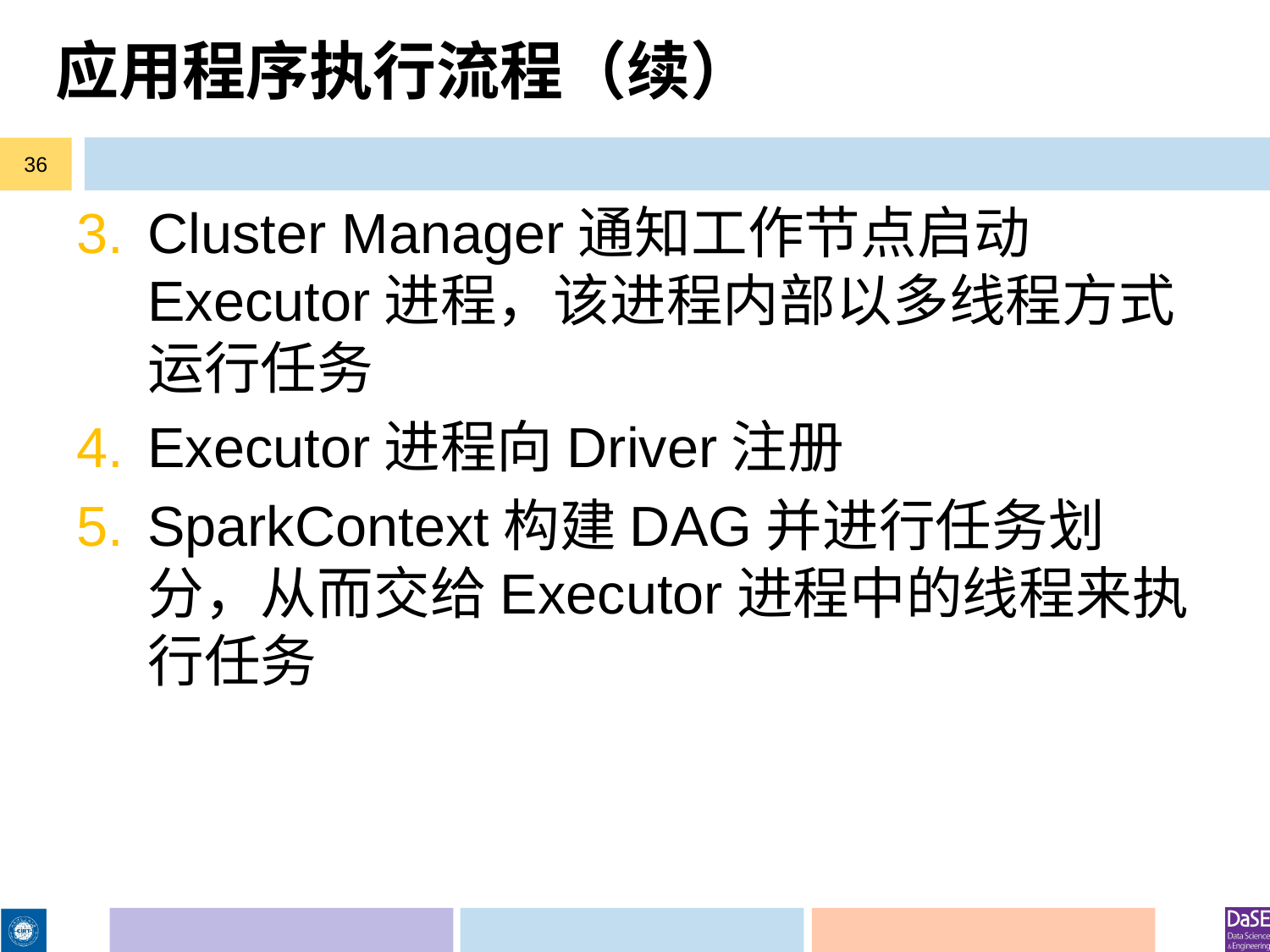

# 应用程序执行流程（续）
36
Cluster Manager通知工作节点启动Executor进程，该进程内部以多线程方式运行任务
Executor进程向Driver注册
SparkContext构建DAG并进行任务划分，从而交给Executor进程中的线程来执行任务